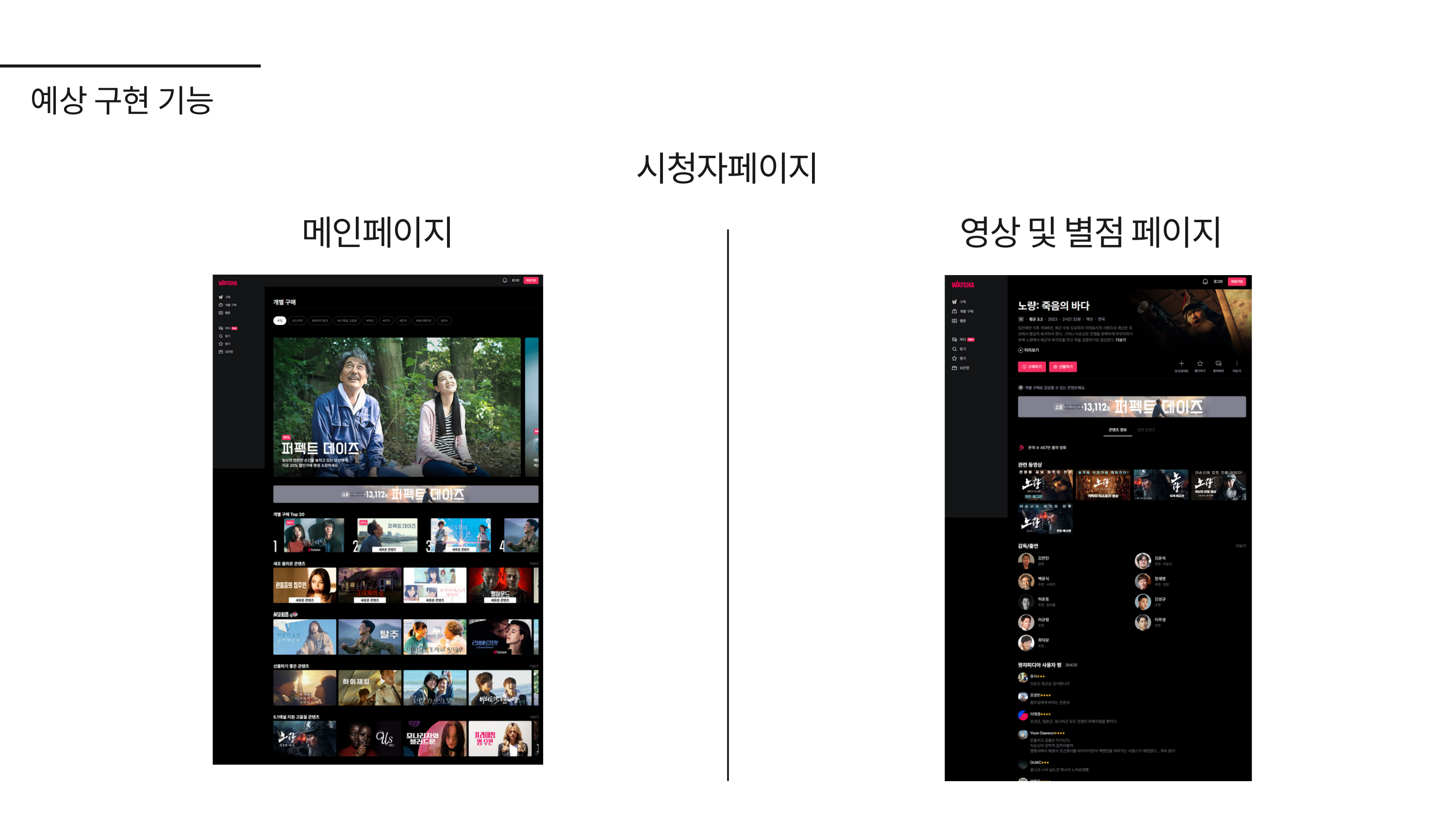

예상 구현 기능
시청자페이지
메인페이지
영상 및 별점 페이지